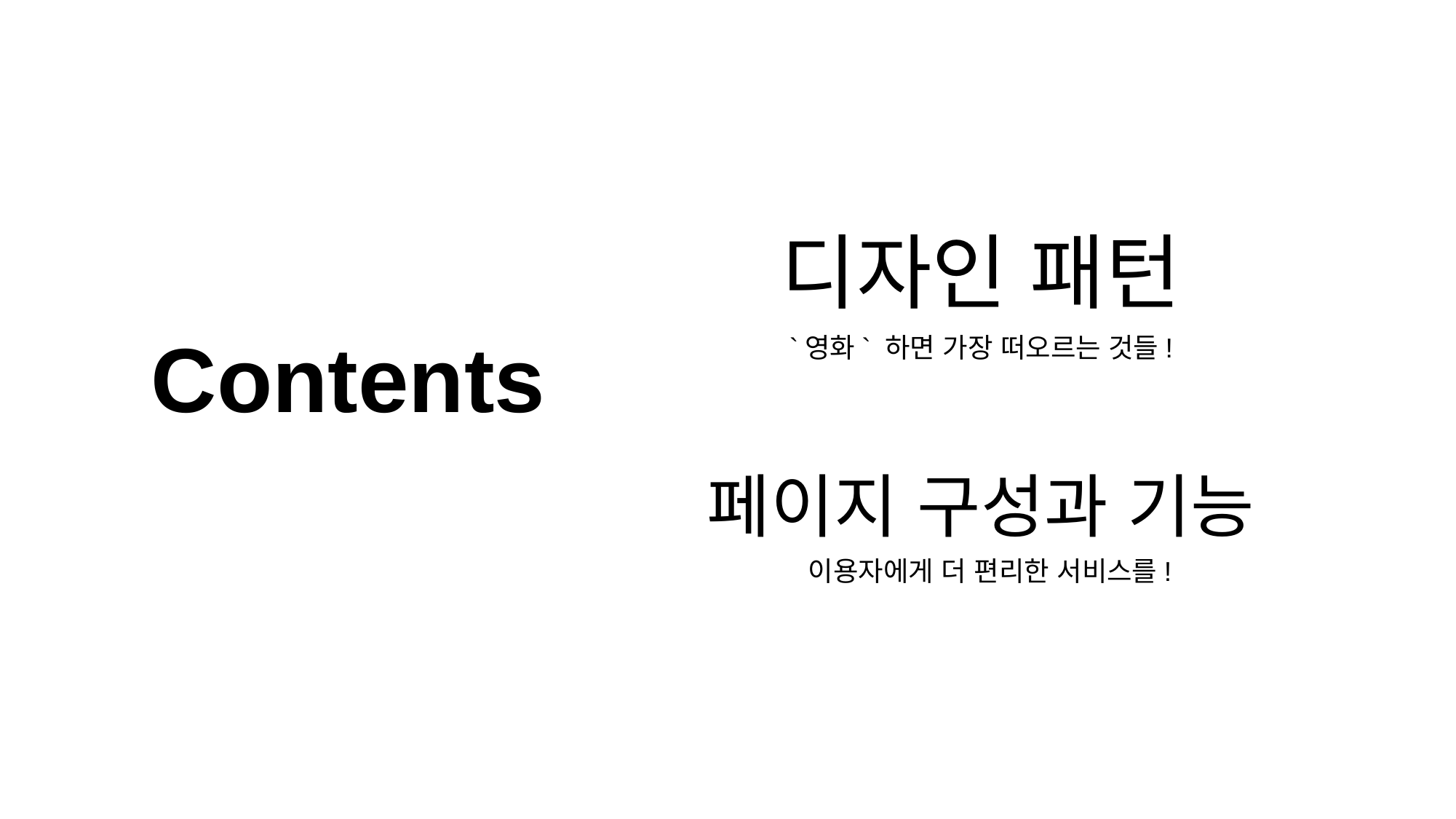

디자인 패턴
# Contents
`영화` 하면 가장 떠오르는 것들!
페이지 구성과 기능
이용자에게 더 편리한 서비스를!